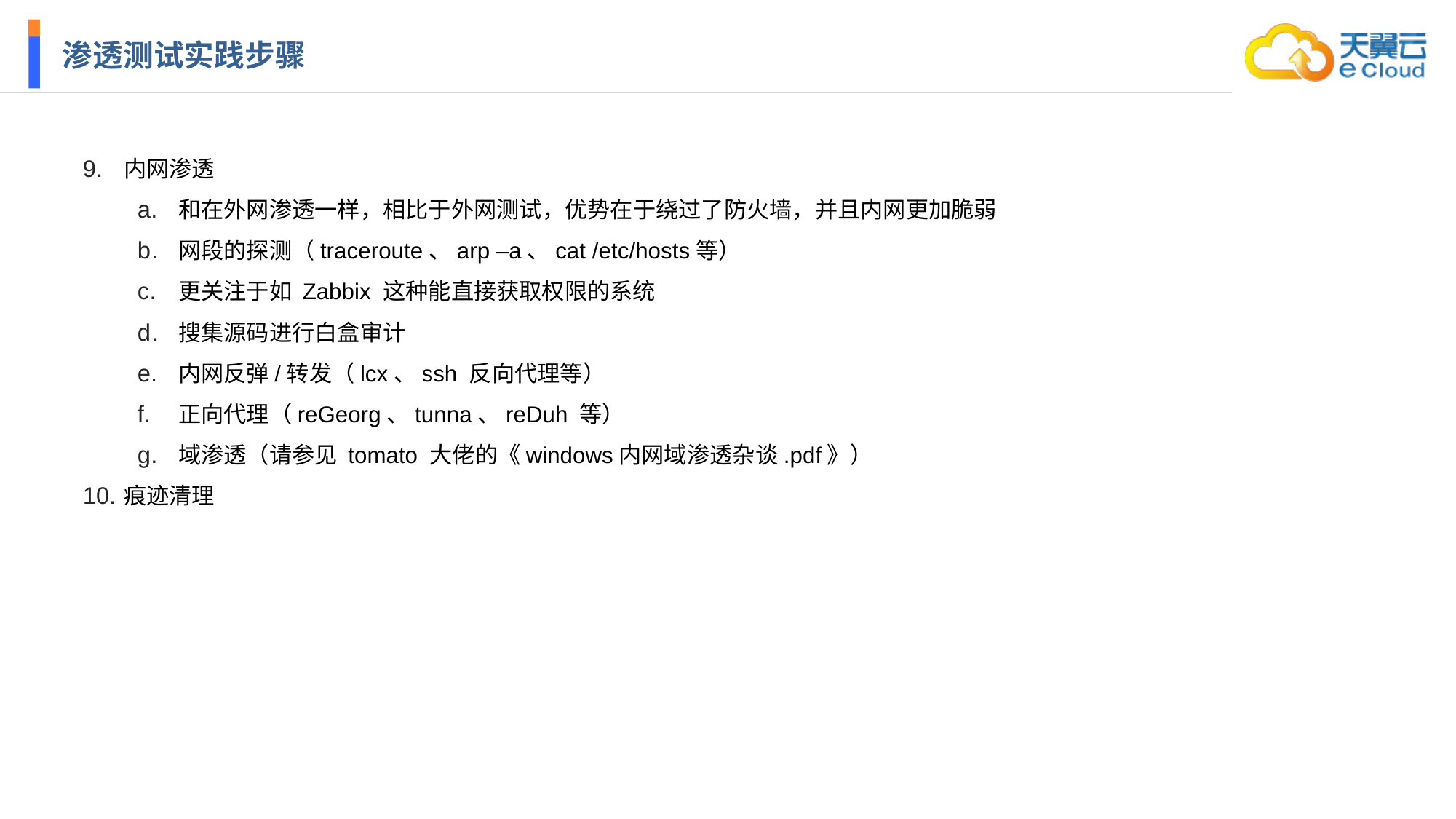

# 渗透测试实践步骤
内网渗透
和在外网渗透一样，相比于外网测试，优势在于绕过了防火墙，并且内网更加脆弱
网段的探测（traceroute、arp –a、cat /etc/hosts等）
更关注于如 Zabbix 这种能直接获取权限的系统
搜集源码进行白盒审计
内网反弹/转发（lcx、ssh 反向代理等）
正向代理（reGeorg、tunna、reDuh 等）
域渗透（请参见 tomato 大佬的《windows内网域渗透杂谈.pdf》）
痕迹清理